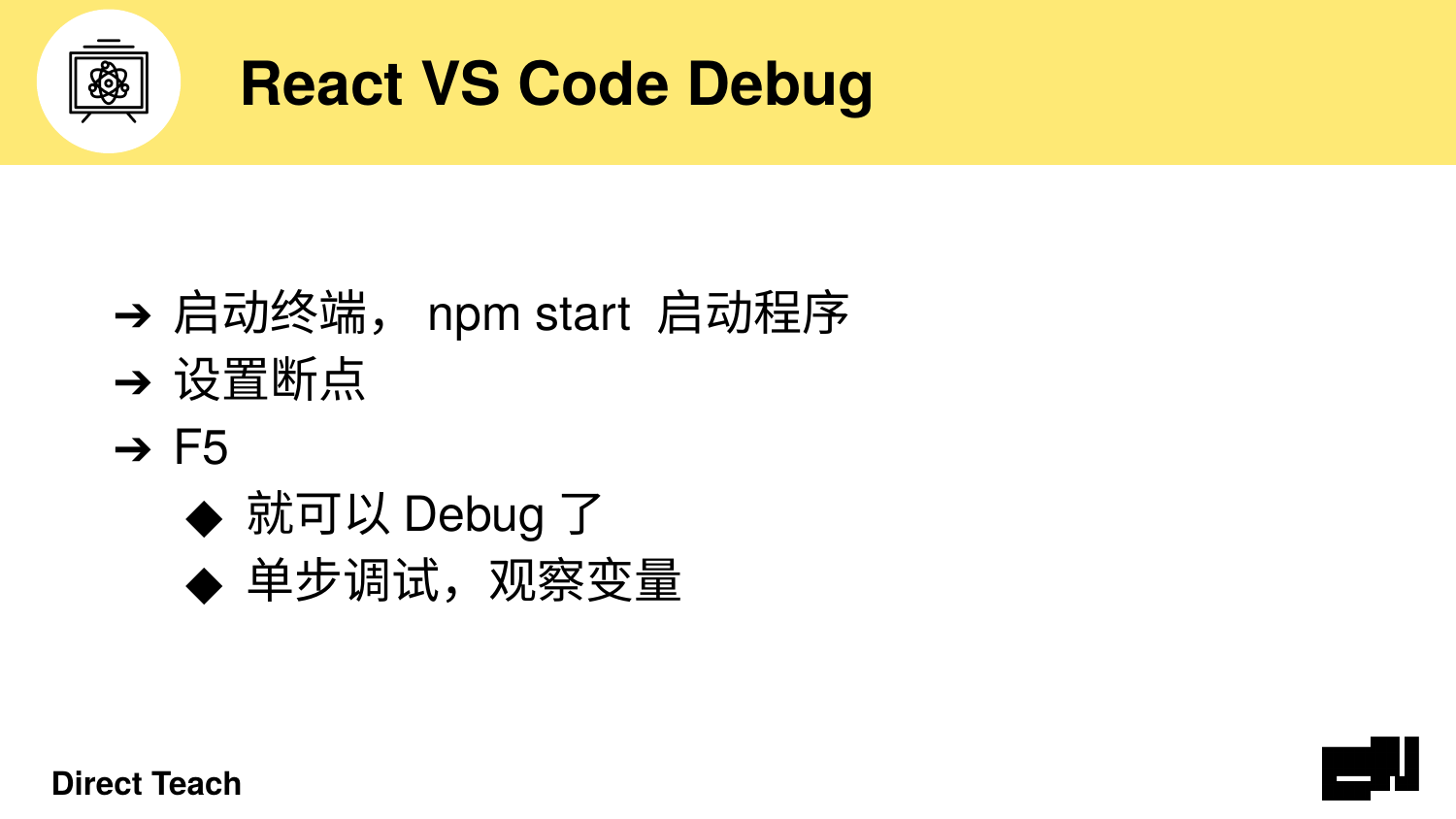

# React VS Code Debug

启动终端，npm start 启动程序
设置断点
F5
就可以Debug了
单步调试，观察变量